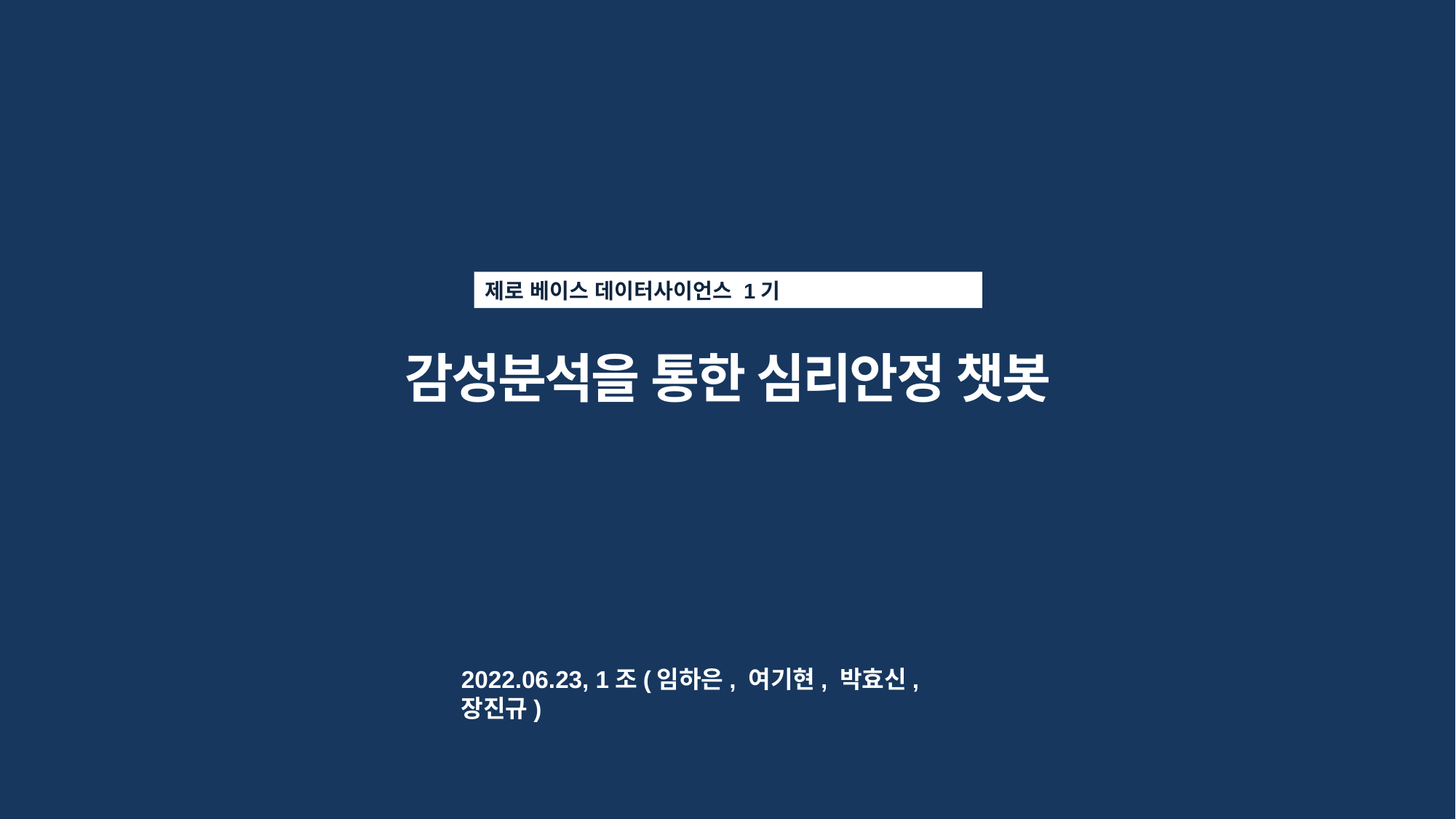

제로 베이스 데이터사이언스 1기
감성분석을 통한 심리안정 챗봇
2022.06.23, 1조(임하은, 여기현, 박효신, 장진규)